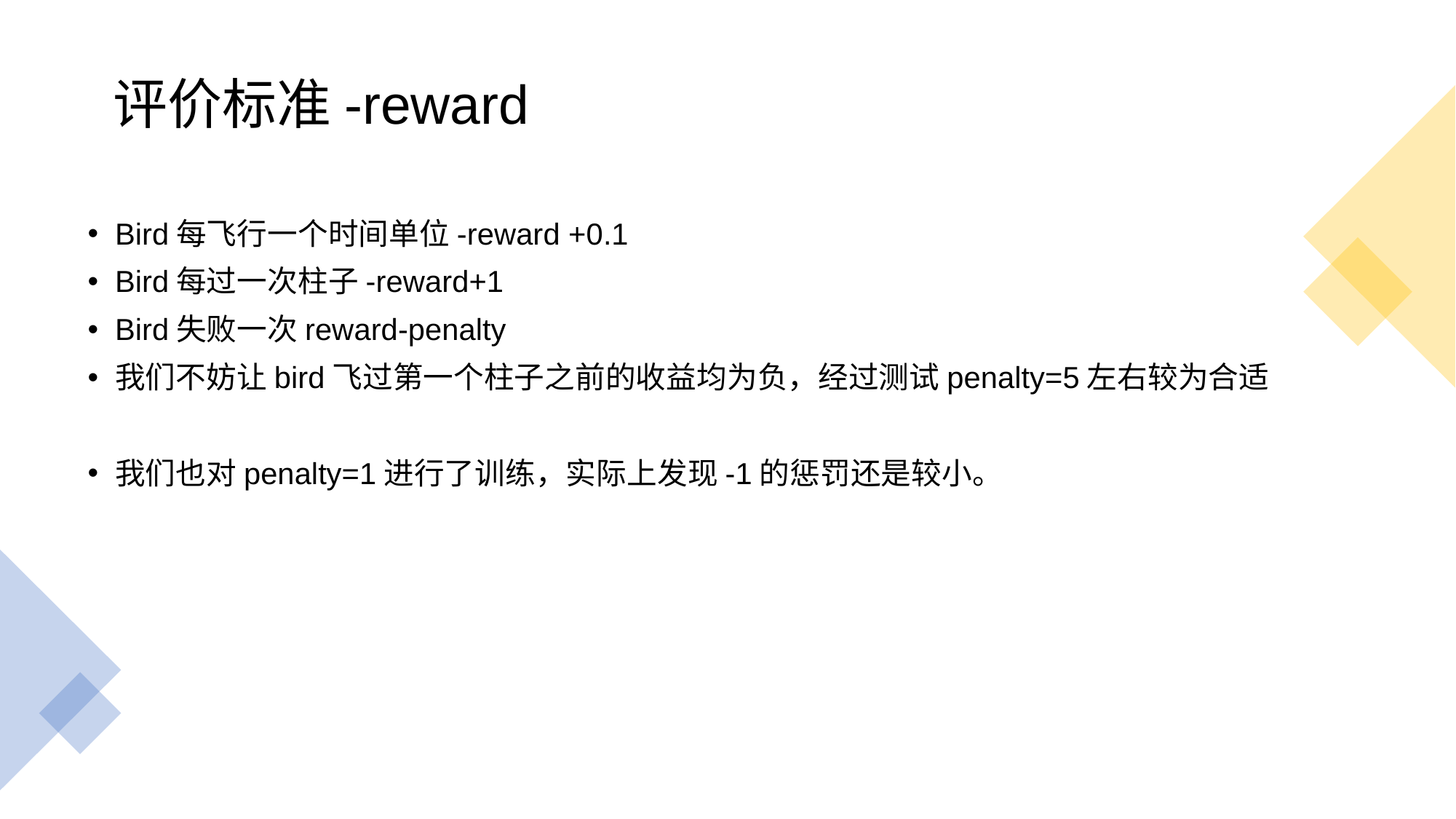

# 评价标准-reward

Bird每飞行一个时间单位-reward +0.1
Bird每过一次柱子-reward+1
Bird失败一次reward-penalty
我们不妨让bird飞过第一个柱子之前的收益均为负，经过测试penalty=5左右较为合适

我们也对penalty=1进行了训练，实际上发现-1的惩罚还是较小。